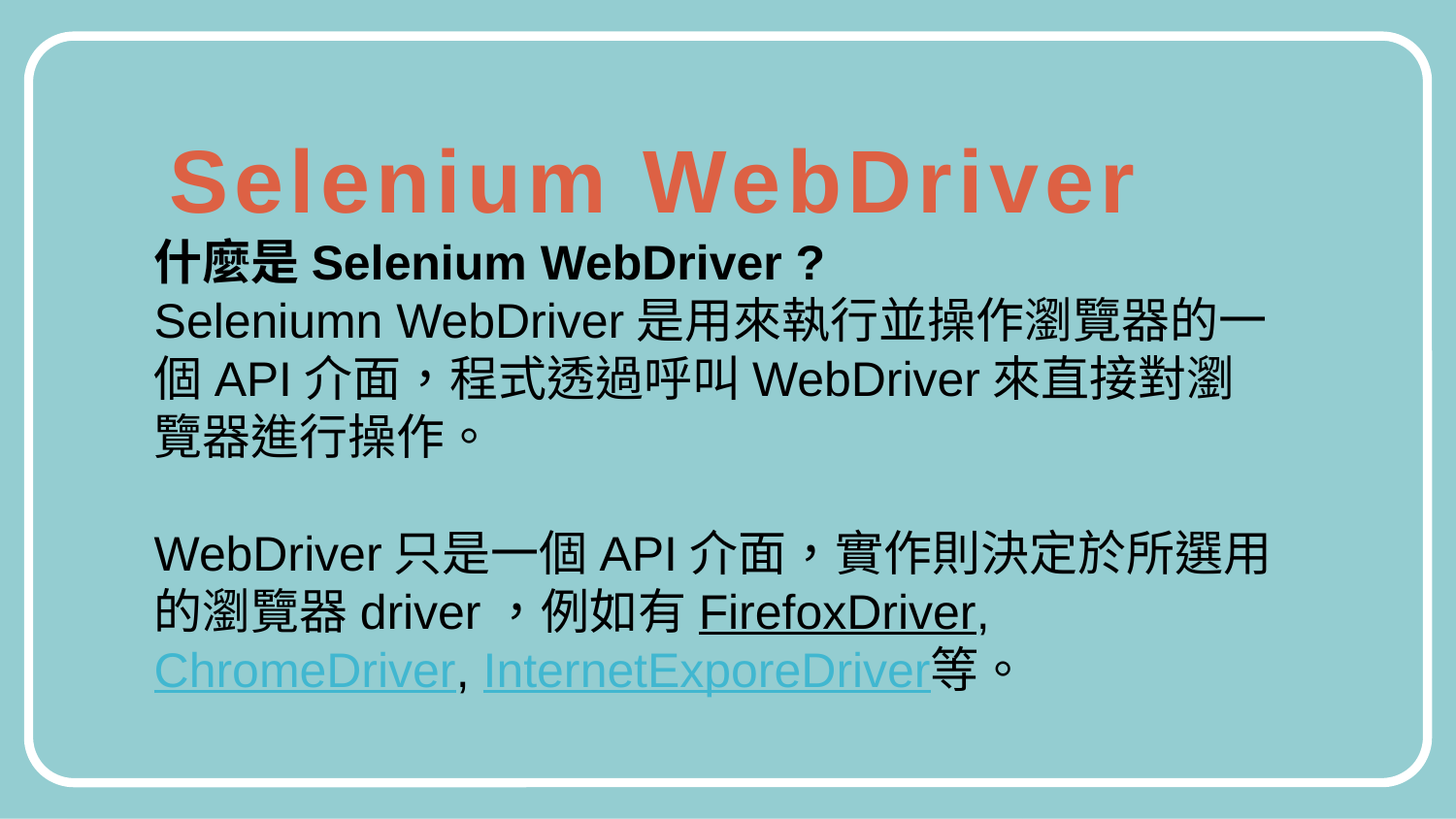

Selenium WebDriver
什麼是Selenium WebDriver ?
Seleniumn WebDriver是用來執行並操作瀏覽器的一個API介面，程式透過呼叫WebDriver來直接對瀏覽器進行操作。

WebDriver只是一個API介面，實作則決定於所選用的瀏覽器driver，例如有FirefoxDriver, ChromeDriver, InternetExporeDriver等。